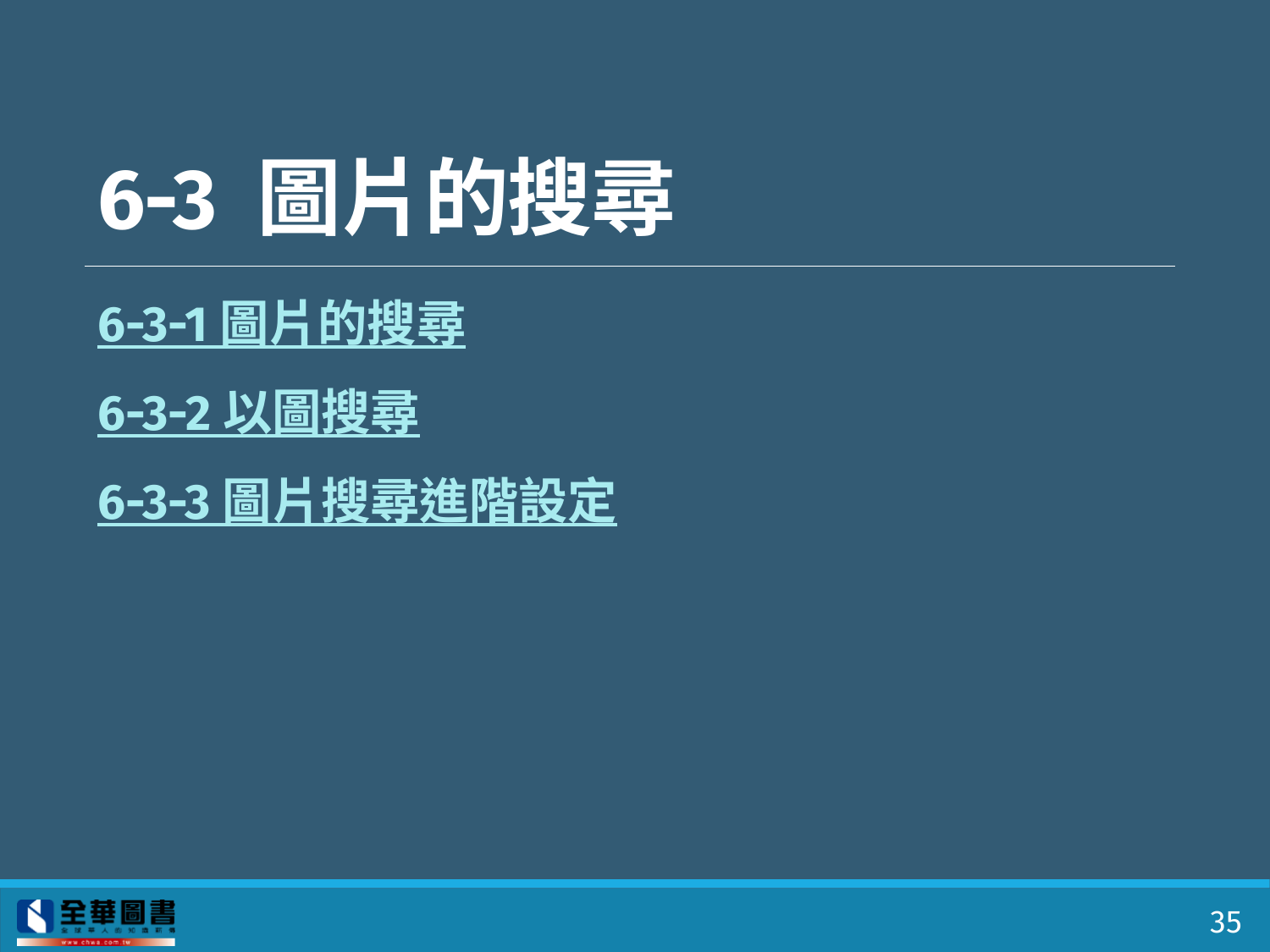

# 6-3 圖片的搜尋
6-3-1 圖片的搜尋
6-3-2 以圖搜尋
6-3-3 圖片搜尋進階設定
35